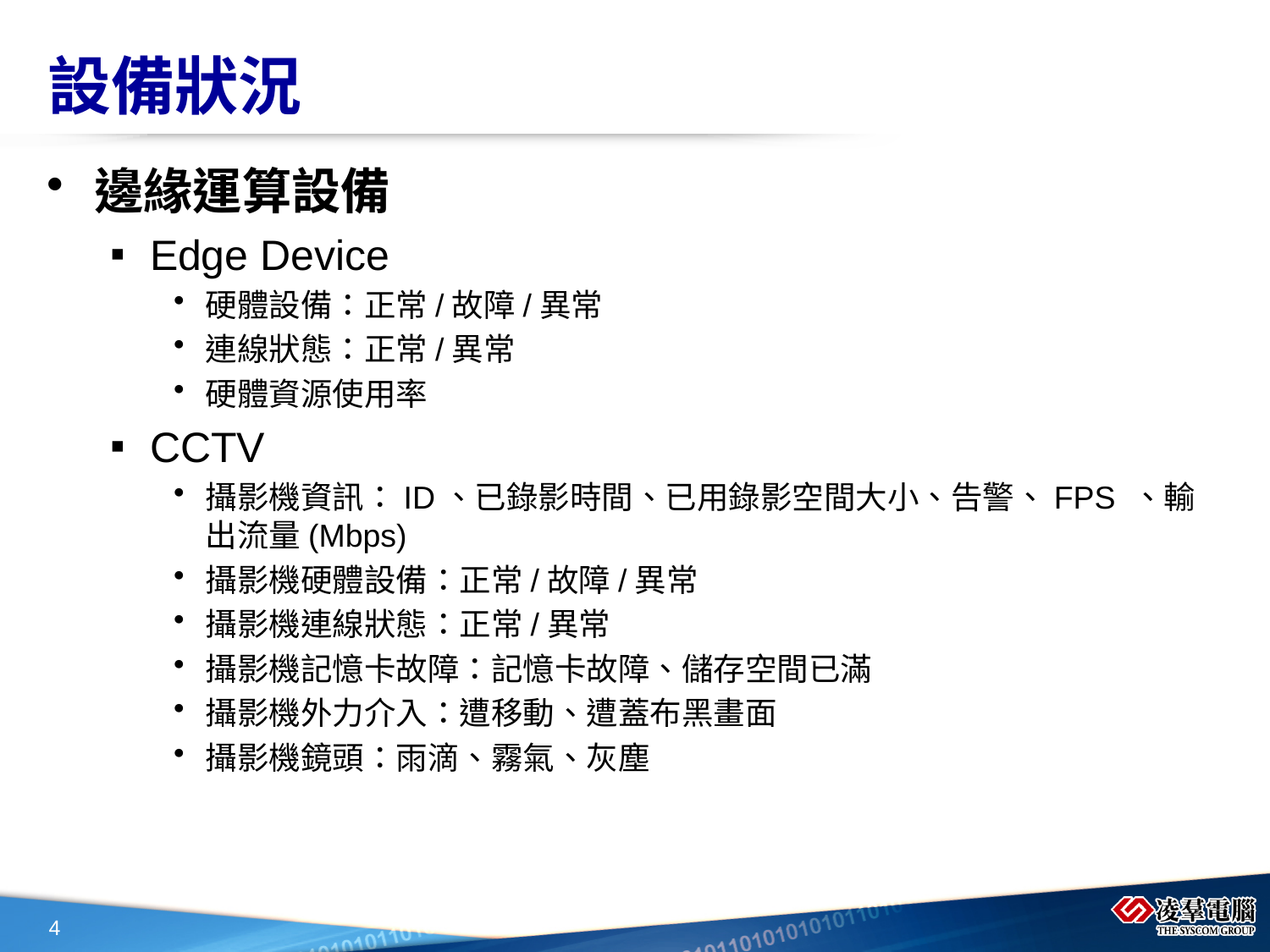

# 設備狀況
邊緣運算設備
Edge Device
硬體設備：正常/故障/異常
連線狀態：正常/異常
硬體資源使用率
CCTV
攝影機資訊：ID、已錄影時間、已用錄影空間大小、告警、FPS 、輸出流量(Mbps)
攝影機硬體設備：正常/故障/異常
攝影機連線狀態：正常/異常
攝影機記憶卡故障：記憶卡故障、儲存空間已滿
攝影機外力介入：遭移動、遭蓋布黑畫面
攝影機鏡頭：雨滴、霧氣、灰塵

4